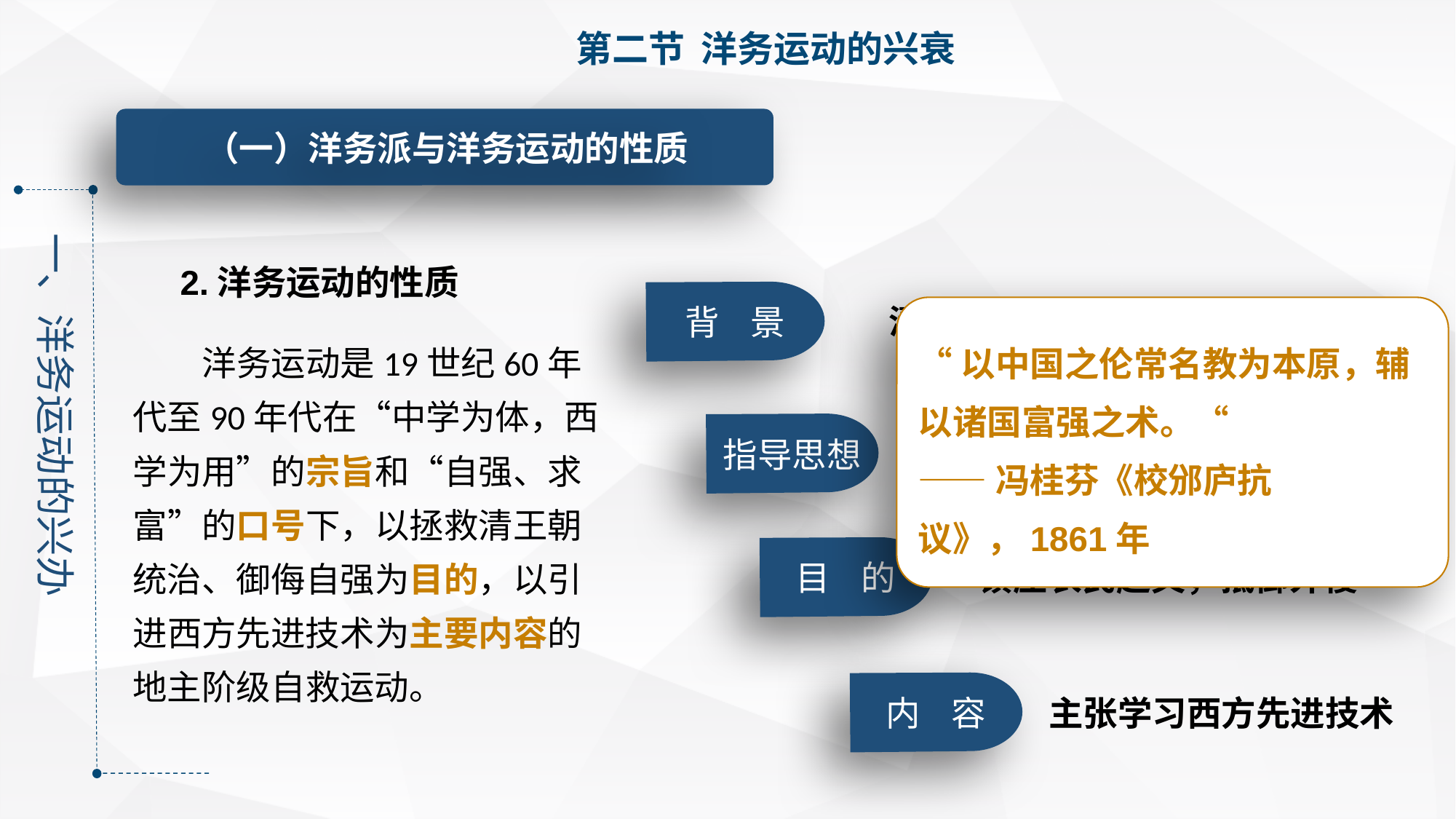

第二节  洋务运动的兴衰

（一）洋务派与洋务运动的性质

一、洋务运动的兴办
2.洋务运动的性质
背    景
清王朝内忧外患之下
“以中国之伦常名教为本原，辅以诸国富强之术。“
——冯桂芬《校邠庐抗议》，1861年
洋务运动是19世纪60年代至90年代在“中学为体，西学为用”的宗旨和“自强、求富”的口号下，以拯救清王朝统治、御侮自强为目的，以引进西方先进技术为主要内容的地主阶级自救运动。
指导思想
中学为体，西学为用
目    的
镇压农民起义，抵御外侵
内    容
主张学习西方先进技术